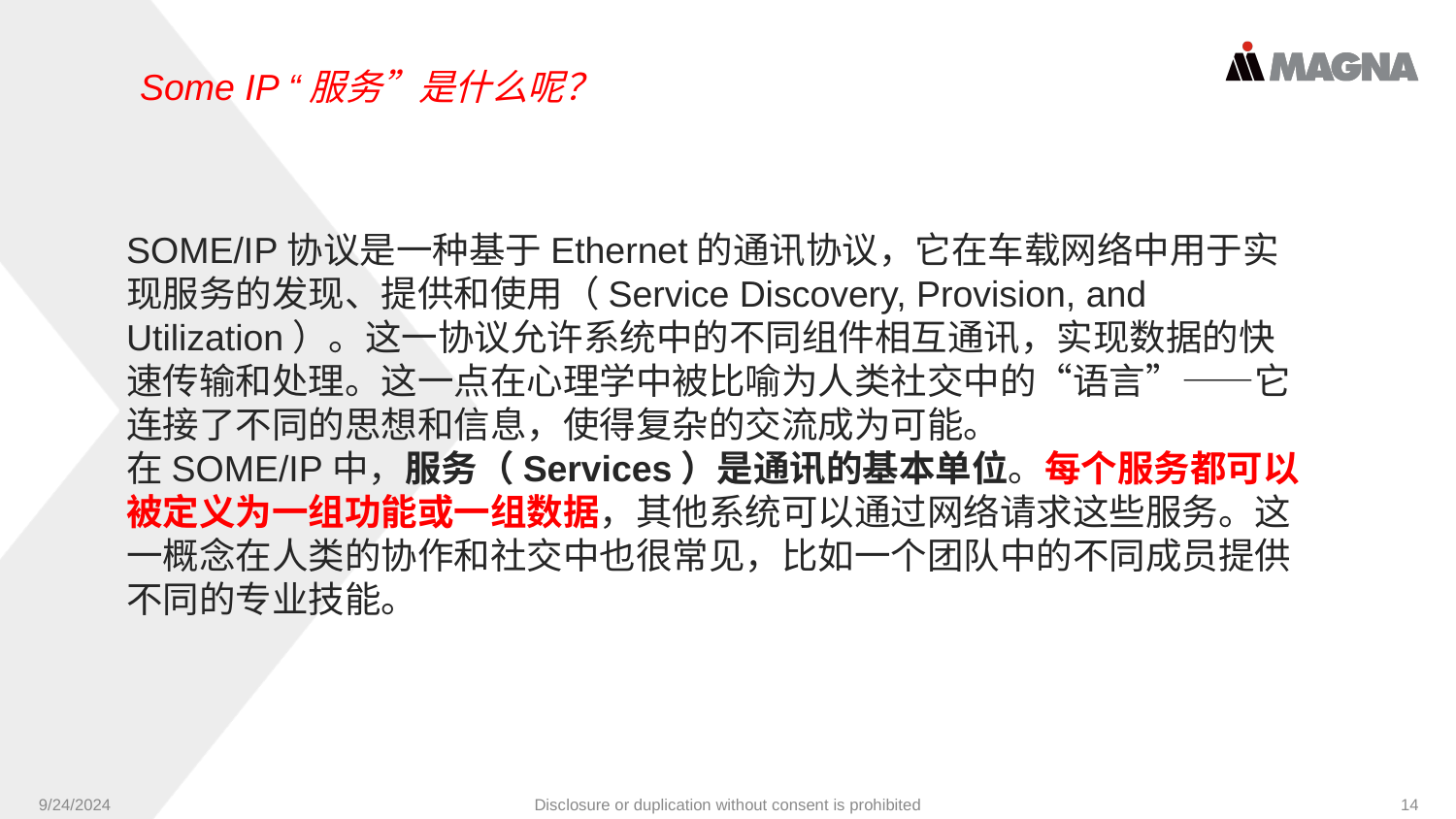

Some IP “服务”是什么呢？
SOME/IP协议是一种基于Ethernet的通讯协议，它在车载网络中用于实现服务的发现、提供和使用（Service Discovery, Provision, and Utilization）。这一协议允许系统中的不同组件相互通讯，实现数据的快速传输和处理。这一点在心理学中被比喻为人类社交中的“语言”——它连接了不同的思想和信息，使得复杂的交流成为可能。
在SOME/IP中，服务（Services）是通讯的基本单位。每个服务都可以被定义为一组功能或一组数据，其他系统可以通过网络请求这些服务。这一概念在人类的协作和社交中也很常见，比如一个团队中的不同成员提供不同的专业技能。
9/24/2024
Disclosure or duplication without consent is prohibited
14